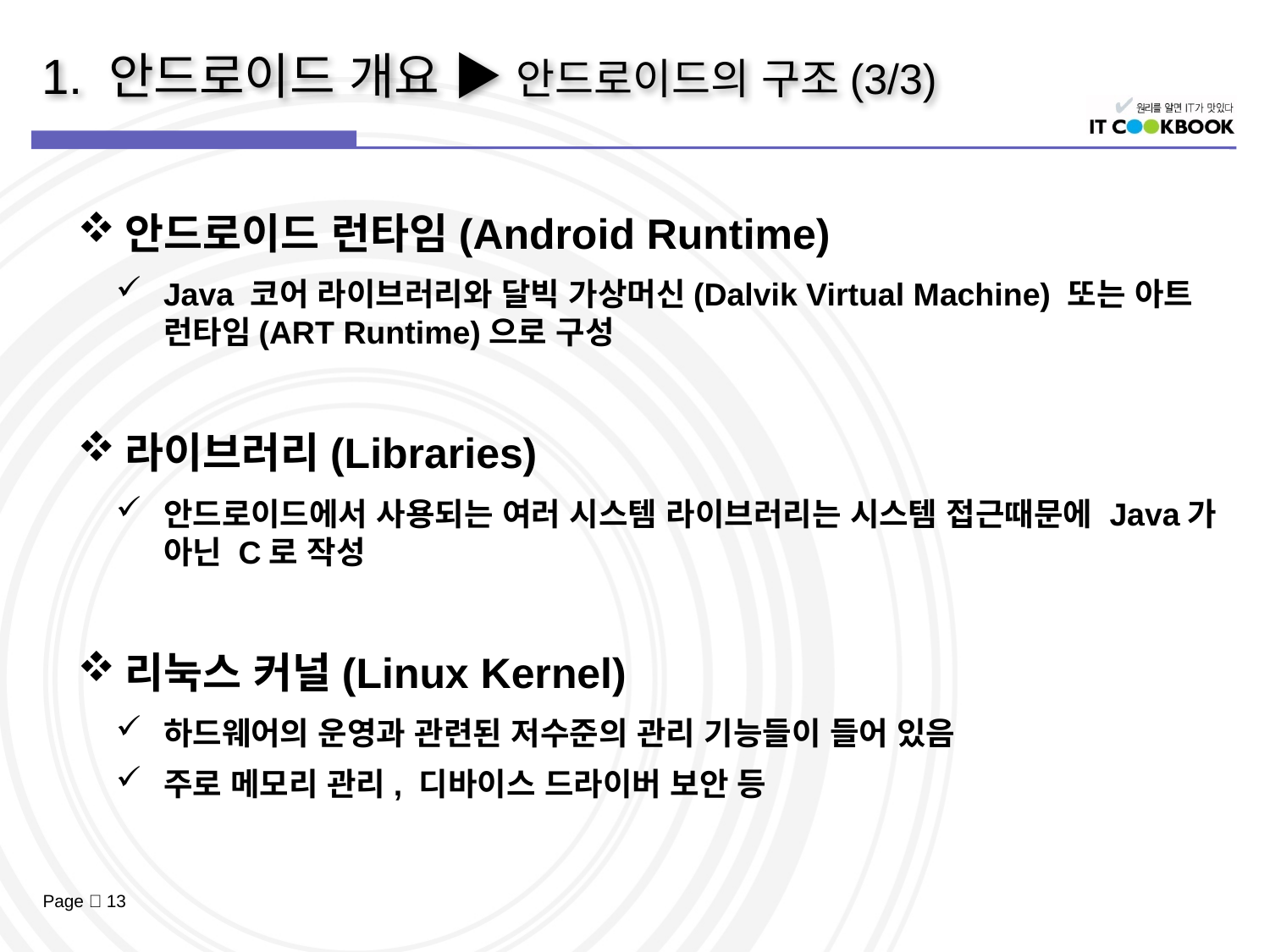

# 1. 안드로이드 개요 ▶ 안드로이드의 구조(3/3)
안드로이드 런타임(Android Runtime)
Java 코어 라이브러리와 달빅 가상머신(Dalvik Virtual Machine) 또는 아트 런타임(ART Runtime)으로 구성

라이브러리(Libraries)
안드로이드에서 사용되는 여러 시스템 라이브러리는 시스템 접근때문에 Java가 아닌 C로 작성

리눅스 커널(Linux Kernel)
하드웨어의 운영과 관련된 저수준의 관리 기능들이 들어 있음
주로 메모리 관리, 디바이스 드라이버 보안 등